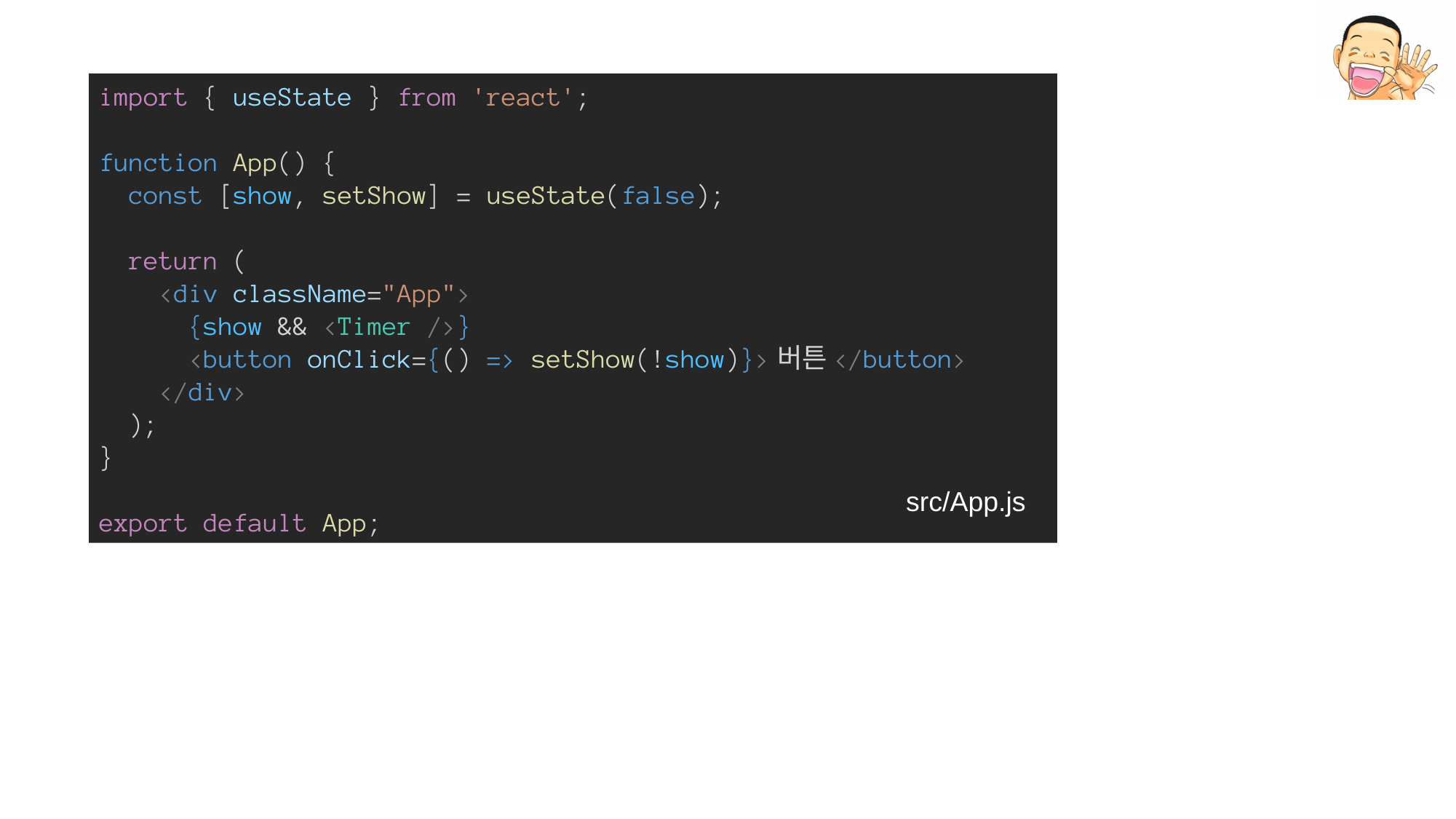

import { useState } from 'react';
function App() {
  const [show, setShow] = useState(false);
  return (
    <div className="App">
      {show && <Timer />}
      <button onClick={() => setShow(!show)}>버튼</button>
    </div>
  );
}
export default App;
src/App.js